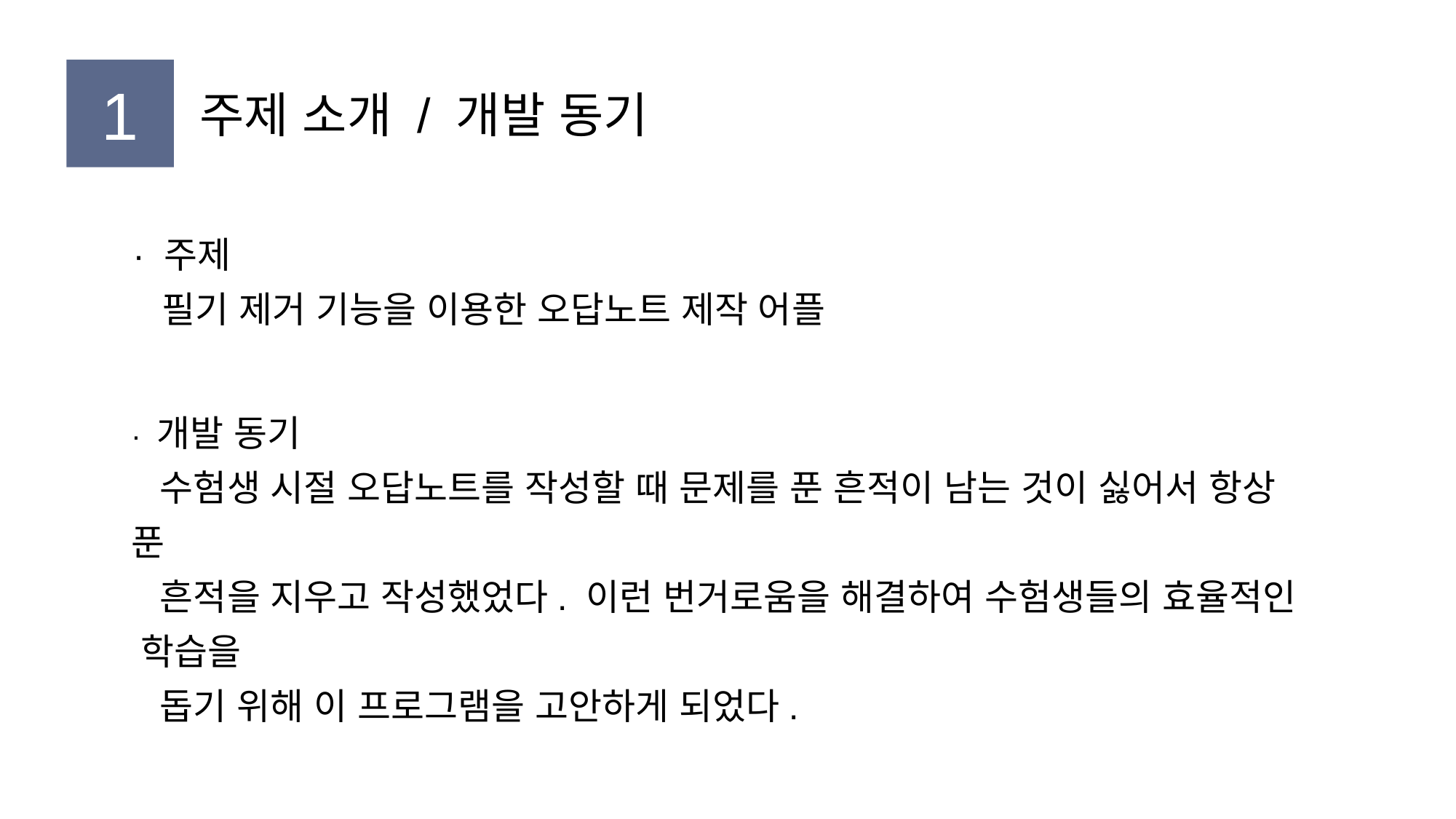

1
주제 소개 / 개발 동기
· 주제
  필기 제거 기능을 이용한 오답노트 제작 어플
· 개발 동기
  수험생 시절 오답노트를 작성할 때 문제를 푼 흔적이 남는 것이 싫어서 항상 푼
  흔적을 지우고 작성했었다. 이런 번거로움을 해결하여 수험생들의 효율적인 학습을
  돕기 위해 이 프로그램을 고안하게 되었다.